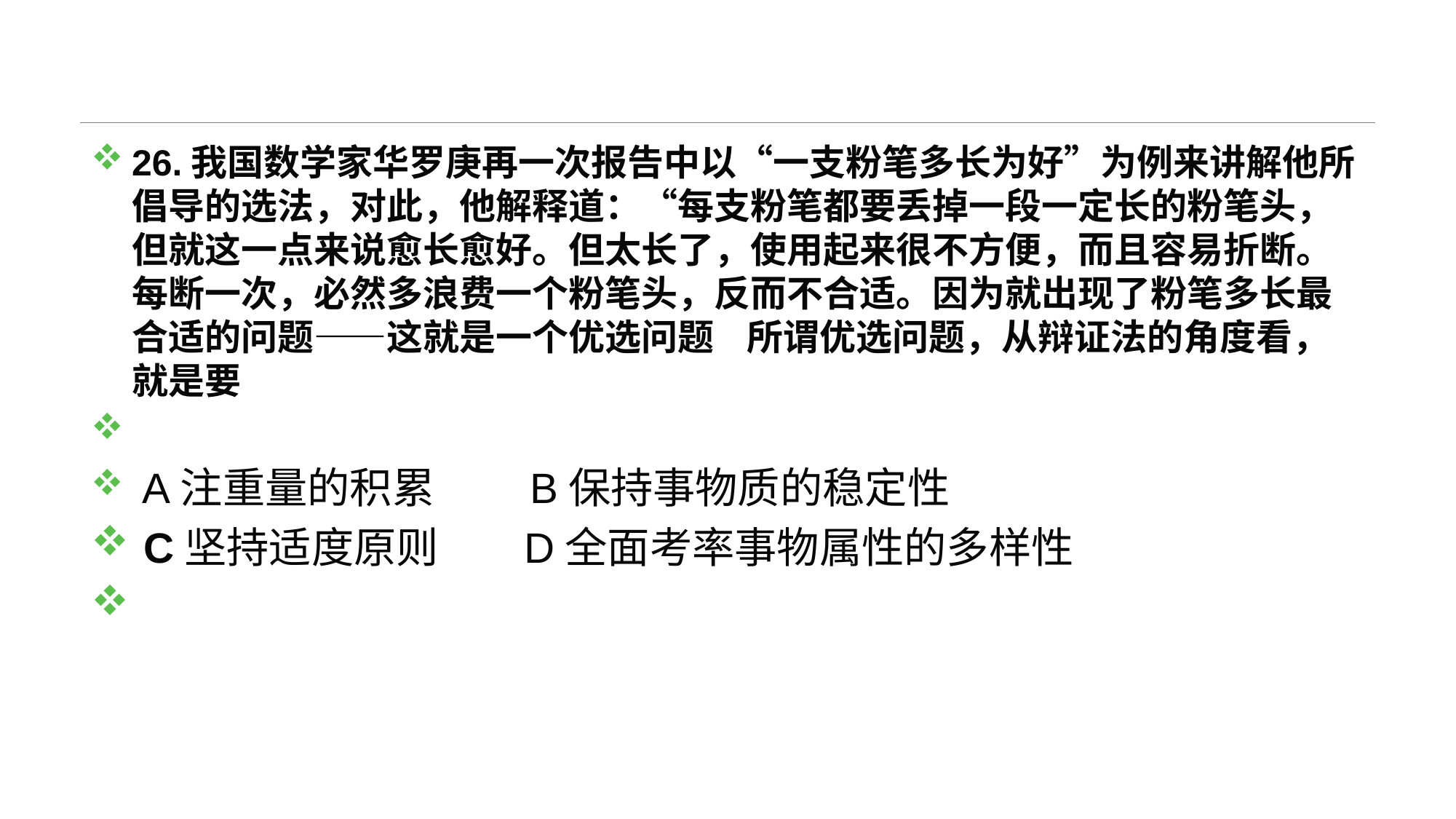

#
26.我国数学家华罗庚再一次报告中以“一支粉笔多长为好”为例来讲解他所倡导的选法，对此，他解释道：“每支粉笔都要丢掉一段一定长的粉笔头，但就这一点来说愈长愈好。但太长了，使用起来很不方便，而且容易折断。每断一次，必然多浪费一个粉笔头，反而不合适。因为就出现了粉笔多长最合适的问题——这就是一个优选问题    所谓优选问题，从辩证法的角度看，就是要

 A注重量的积累         B保持事物质的稳定性
 C坚持适度原则        D全面考率事物属性的多样性